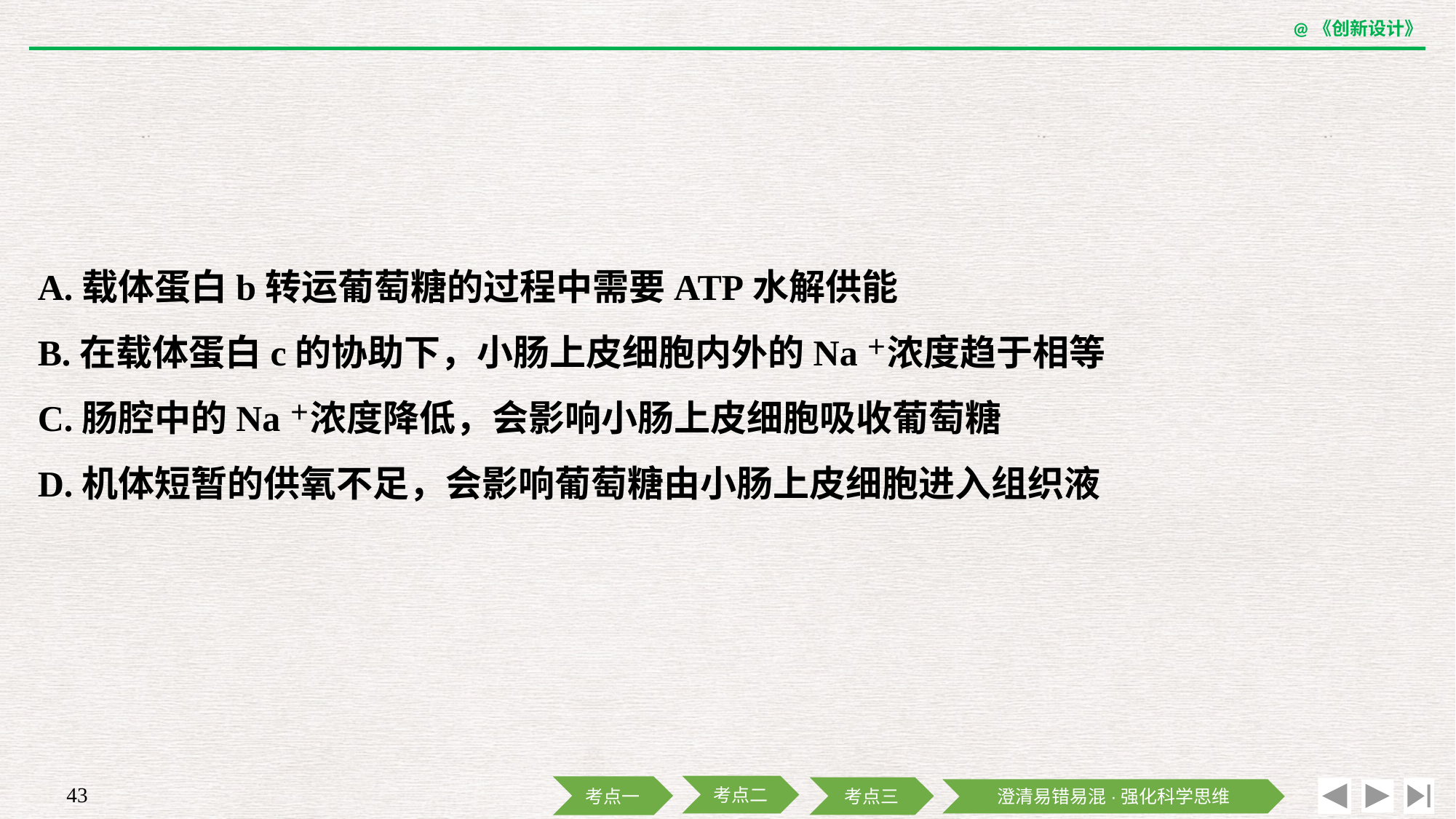

A.载体蛋白b转运葡萄糖的过程中需要ATP水解供能
B.在载体蛋白c的协助下，小肠上皮细胞内外的Na＋浓度趋于相等
C.肠腔中的Na＋浓度降低，会影响小肠上皮细胞吸收葡萄糖
D.机体短暂的供氧不足，会影响葡萄糖由小肠上皮细胞进入组织液